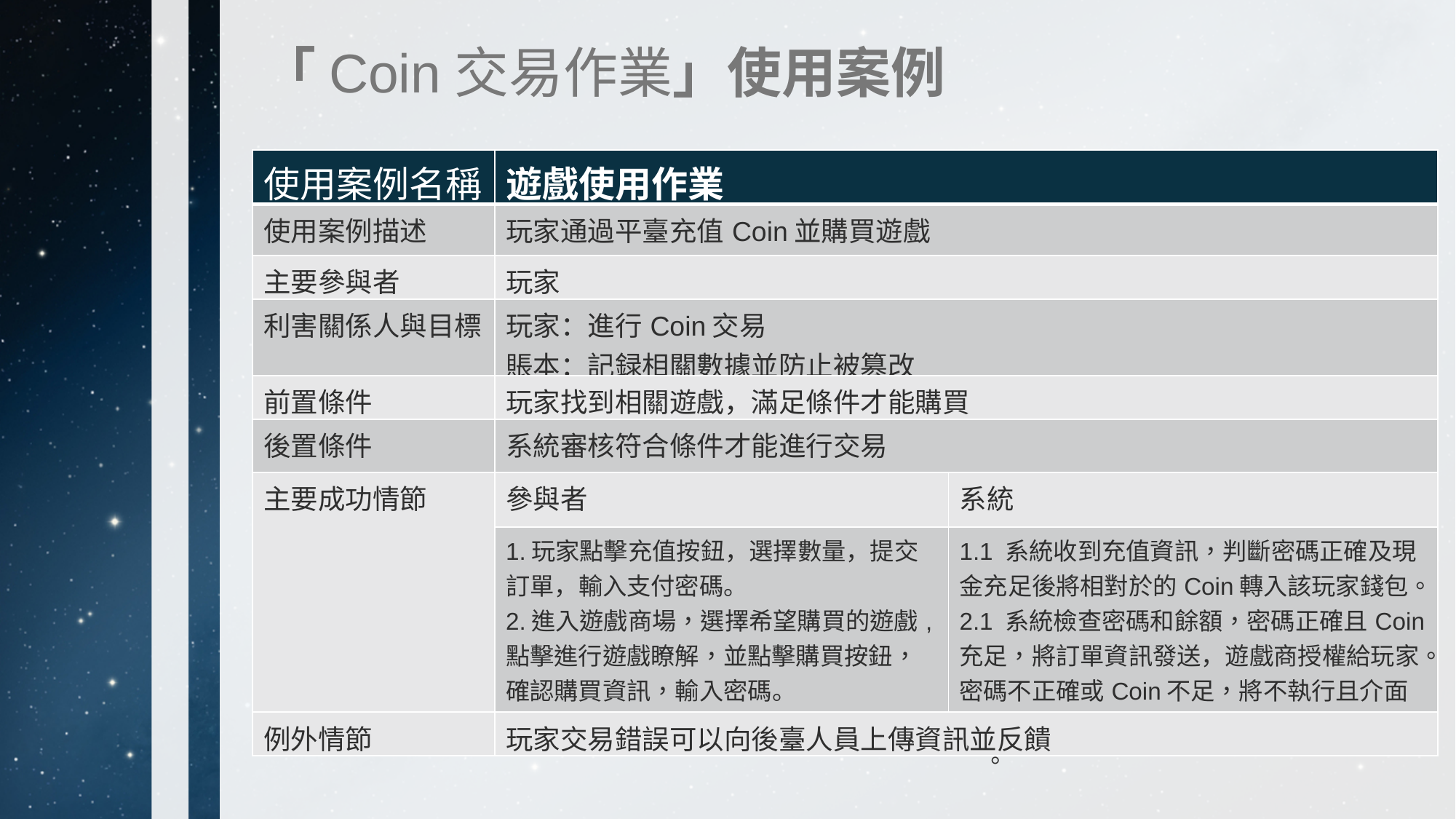

「Coin交易作業」使用案例
| 使用案例名稱 | 遊戲使用作業 |  |
| --- | --- | --- |
| 使用案例描述 | 玩家通過平臺充值Coin並購買遊戲 |  |
| 主要參與者 | 玩家 |  |
| 利害關係人與目標 | 玩家：進行Coin交易 賬本：記録相關數據並防止被篡改 |  |
| 前置條件 | 玩家找到相關遊戲，滿足條件才能購買 |  |
| 後置條件 | 系統審核符合條件才能進行交易 |  |
| 主要成功情節 | 參與者 | 系統 |
|  | 1.玩家點擊充值按鈕，選擇數量，提交訂單，輸入支付密碼。 2.進入遊戲商場，選擇希望購買的遊戲,點擊進行遊戲瞭解，並點擊購買按鈕，確認購買資訊，輸入密碼。 | 1.1 系統收到充值資訊，判斷密碼正確及現金充足後將相對於的Coin轉入該玩家錢包。 2.1 系統檢查密碼和餘額，密碼正確且Coin充足，將訂單資訊發送，遊戲商授權給玩家。密碼不正確或Coin不足，將不執行且介面顯示“密碼錯誤”或“Coin不足,請充值”。 |
| 例外情節 | 玩家交易錯誤可以向後臺人員上傳資訊並反饋 |  |